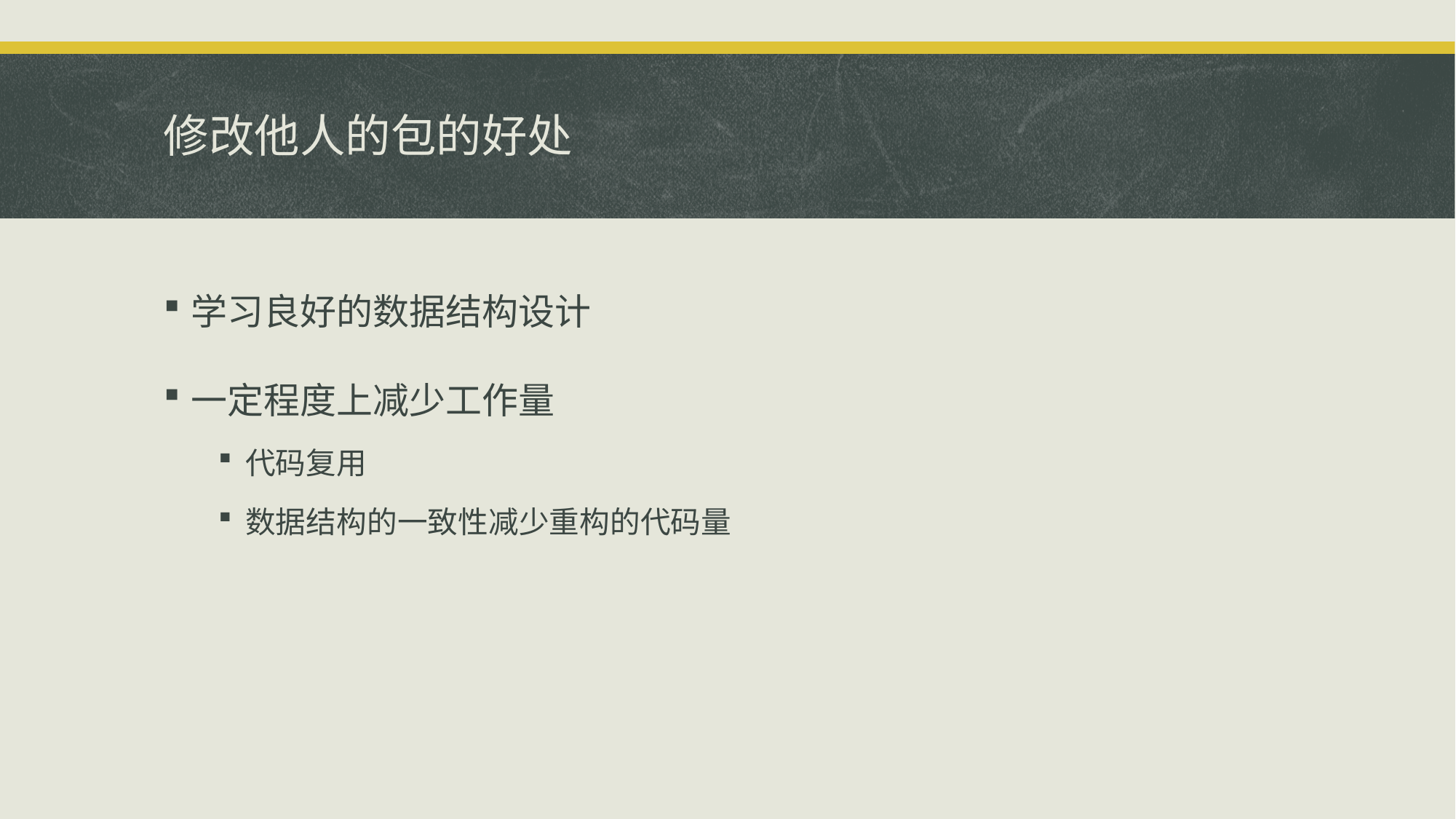

# 修改他人的包的好处
学习良好的数据结构设计
一定程度上减少工作量
代码复用
数据结构的一致性减少重构的代码量